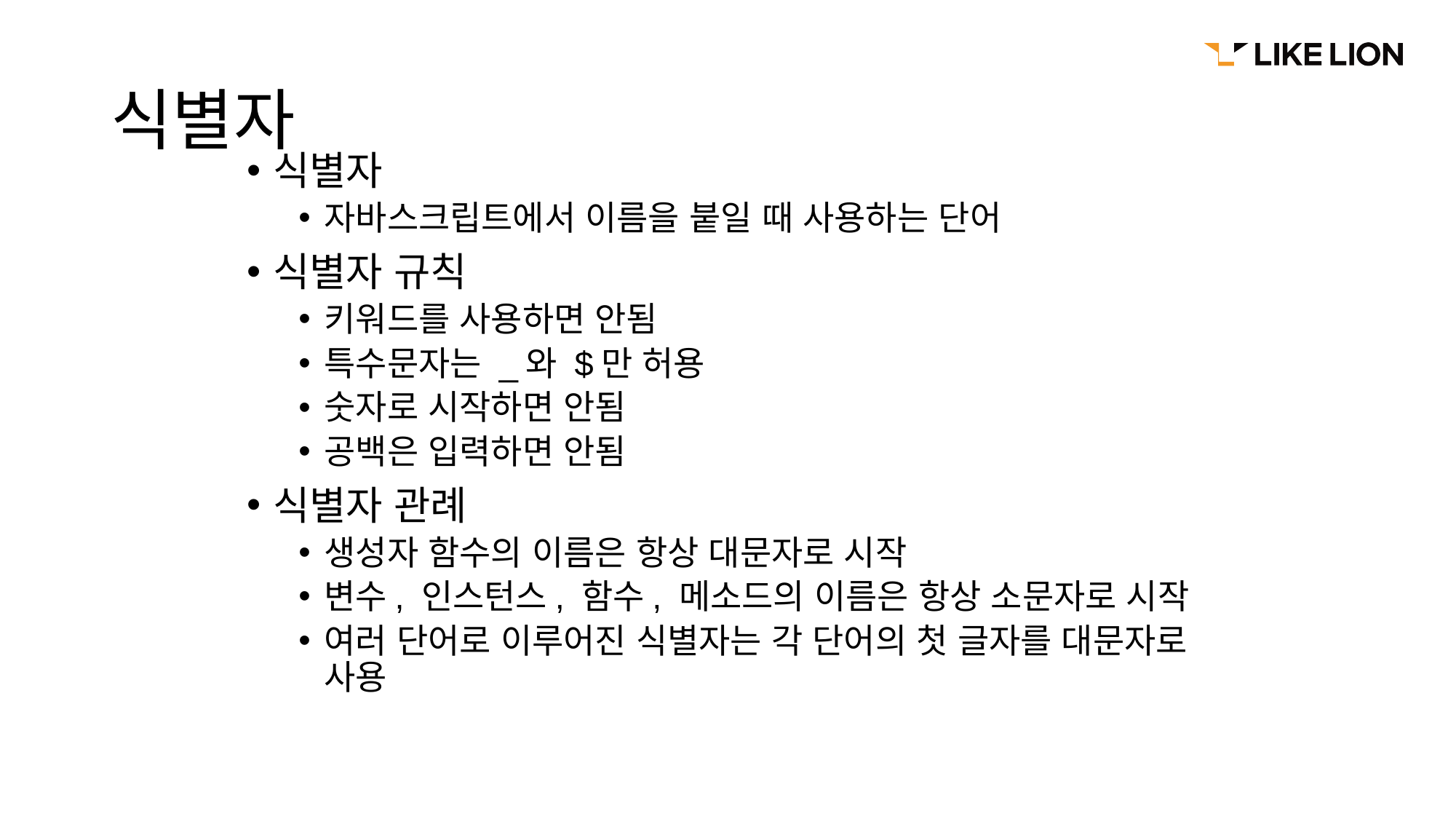

# 식별자
식별자
자바스크립트에서 이름을 붙일 때 사용하는 단어
식별자 규칙
키워드를 사용하면 안됨
특수문자는 _와 $만 허용
숫자로 시작하면 안됨
공백은 입력하면 안됨
식별자 관례
생성자 함수의 이름은 항상 대문자로 시작
변수, 인스턴스, 함수, 메소드의 이름은 항상 소문자로 시작
여러 단어로 이루어진 식별자는 각 단어의 첫 글자를 대문자로 사용